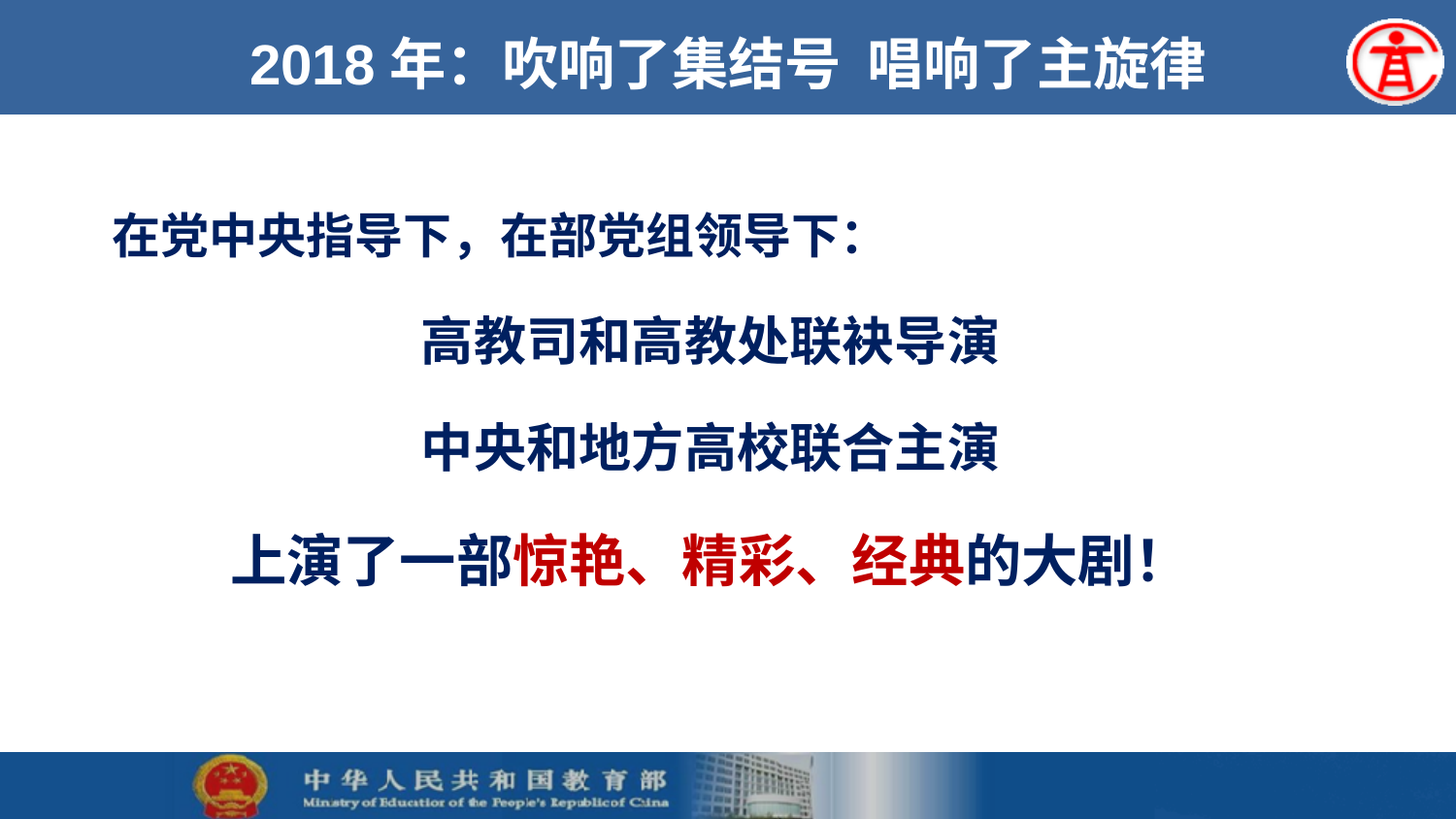

# 2018年：吹响了集结号  唱响了主旋律
在党中央指导下，在部党组领导下：
高教司和高教处联袂导演
中央和地方高校联合主演
上演了一部惊艳、精彩、经典的大剧！